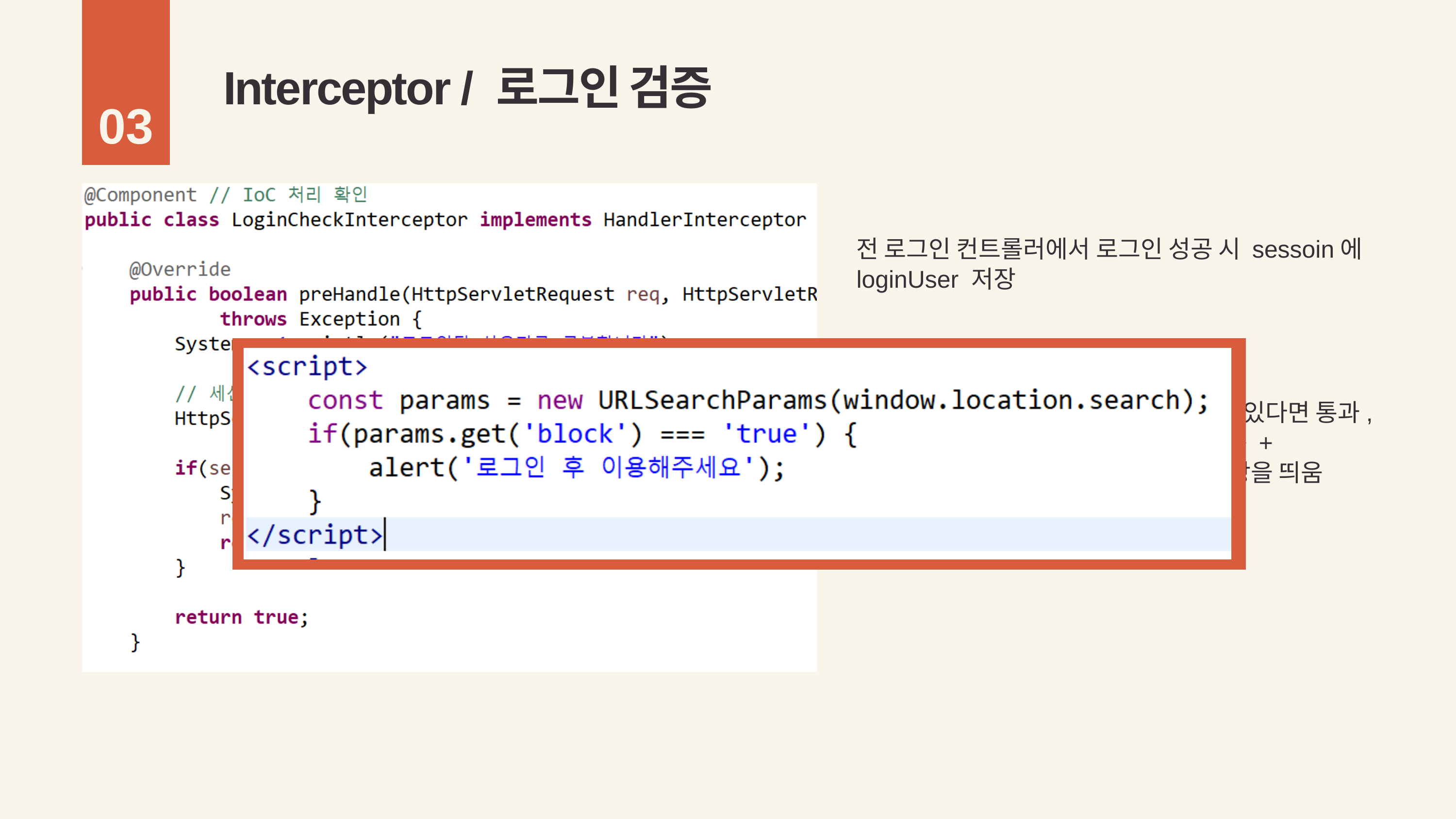

Interceptor / 로그인 검증
03

전 로그인 컨트롤러에서 로그인 성공 시 sessoin에 loginUser 저장

세션에 저장된 loginUser를 불러 값이 있다면 통과,
값이 없고 null이면 loginPage로 이동 + block=true라는 값을 가져가서 alert창을 띄움